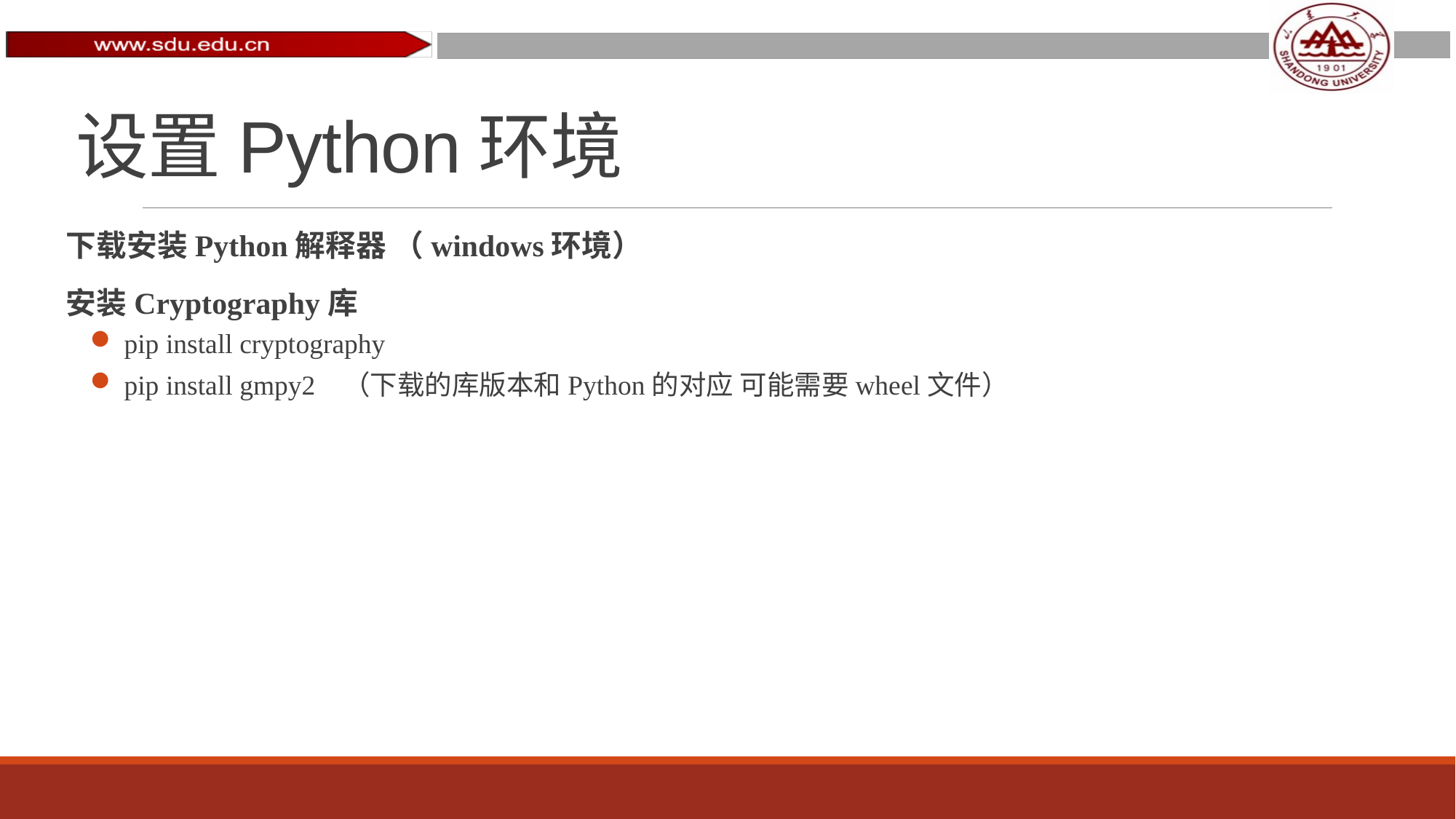

# 设置Python环境
下载安装Python解释器 （windows环境）
安装Cryptography库
pip install cryptography
pip install gmpy2   （下载的库版本和Python的对应 可能需要wheel文件）